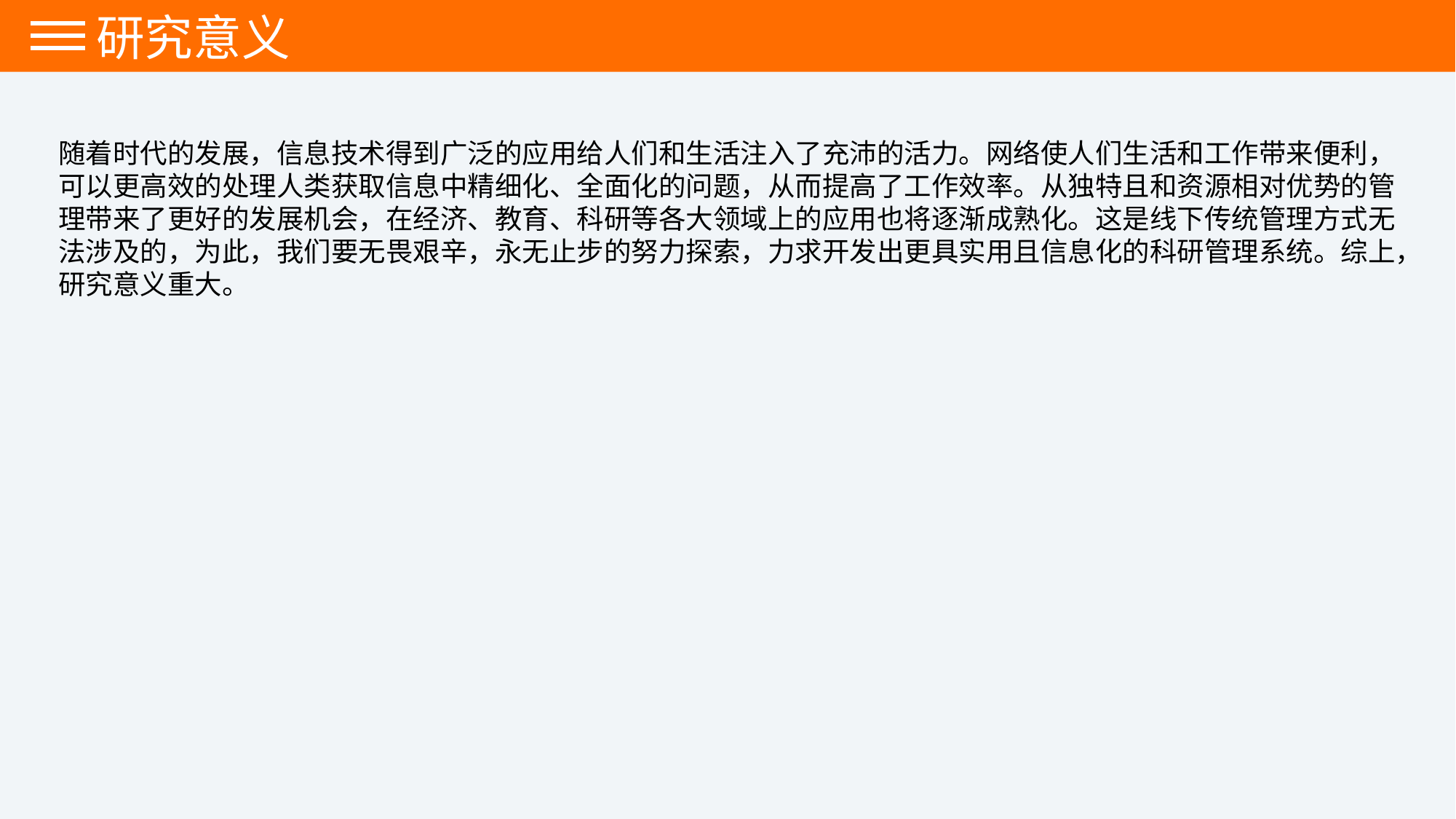

研究意义
随着时代的发展，信息技术得到广泛的应用给人们和生活注入了充沛的活力。网络使人们生活和工作带来便利，可以更高效的处理人类获取信息中精细化、全面化的问题，从而提高了工作效率。从独特且和资源相对优势的管理带来了更好的发展机会，在经济、教育、科研等各大领域上的应用也将逐渐成熟化。这是线下传统管理方式无法涉及的，为此，我们要无畏艰辛，永无止步的努力探索，力求开发出更具实用且信息化的科研管理系统。综上，研究意义重大。